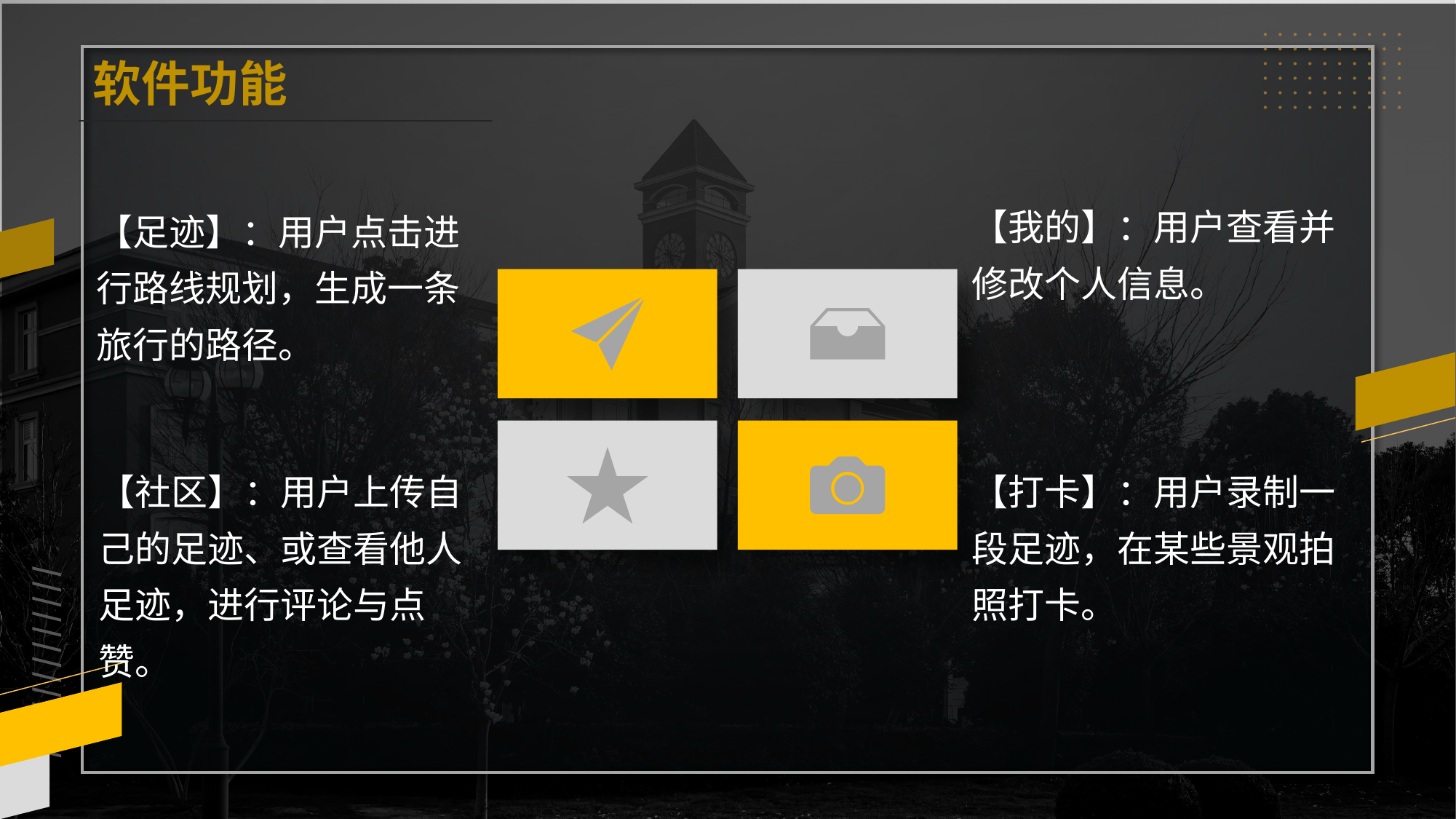

软件功能

【我的】：用户查看并修改个人信息。
【足迹】：用户点击进行路线规划，生成一条旅行的路径。

【社区】：用户上传自己的足迹、或查看他人足迹，进行评论与点赞。
【打卡】：用户录制一段足迹，在某些景观拍照打卡。